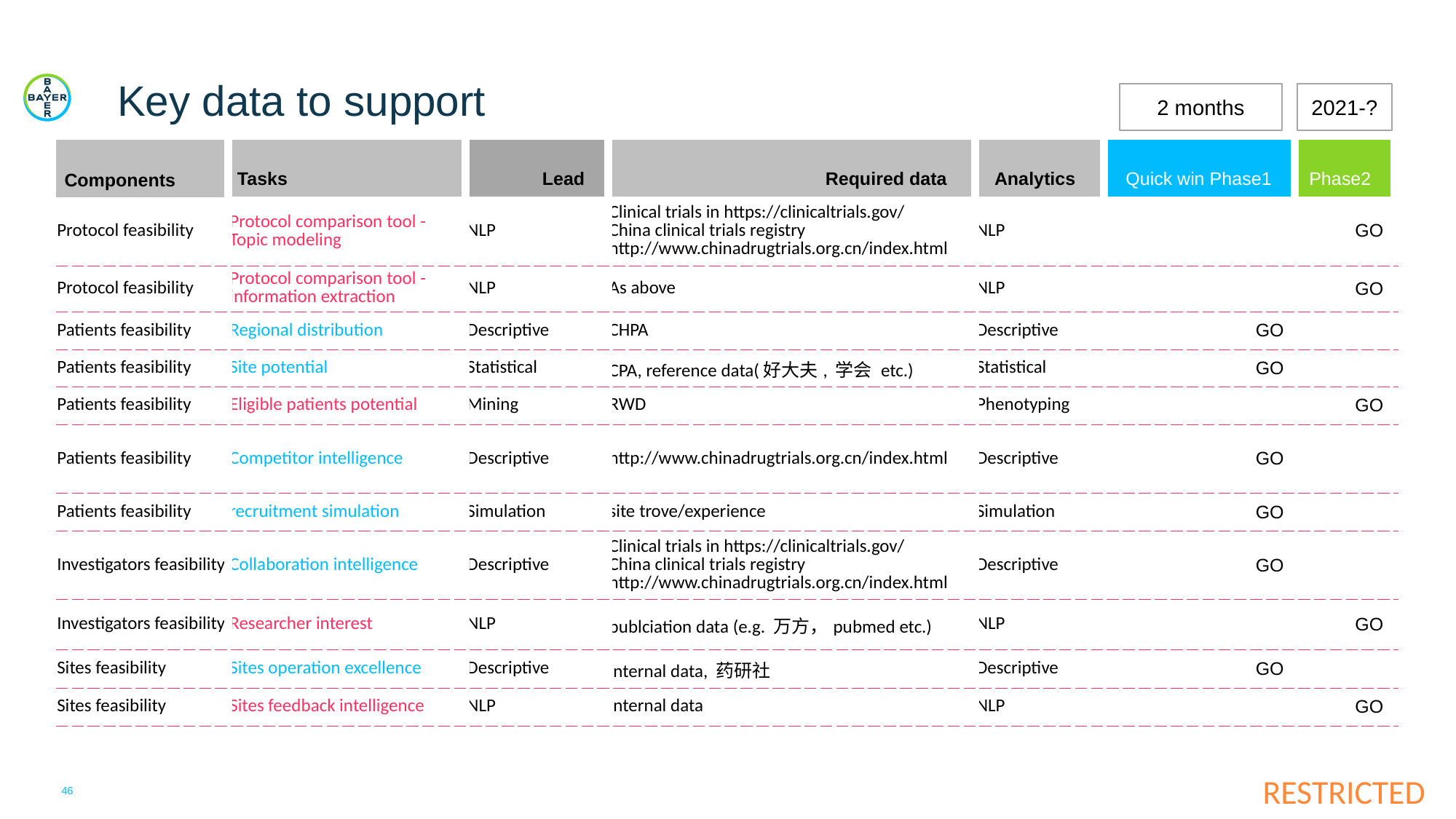

# Key data to support
2021-?
2 months
| Components | Tasks | Lead | Required data | Analytics | Quick win Phase1 | Phase2 |
| --- | --- | --- | --- | --- | --- | --- |
| Protocol feasibility | Protocol comparison tool - Topic modeling | NLP | Clinical trials in https://clinicaltrials.gov/ China clinical trials registry http://www.chinadrugtrials.org.cn/index.html | NLP |  | GO |
| Protocol feasibility | Protocol comparison tool - information extraction | NLP | As above | NLP |  | GO |
| Patients feasibility | Regional distribution | Descriptive | CHPA | Descriptive | GO |  |
| Patients feasibility | Site potential | Statistical | CPA, reference data(好大夫, 学会 etc.) | Statistical | GO |  |
| Patients feasibility | Eligible patients potential | Mining | RWD | Phenotyping |  | GO |
| Patients feasibility | Competitor intelligence | Descriptive | http://www.chinadrugtrials.org.cn/index.html | Descriptive | GO |  |
| Patients feasibility | recruitment simulation | Simulation | site trove/experience | Simulation | GO |  |
| Investigators feasibility | Collaboration intelligence | Descriptive | Clinical trials in https://clinicaltrials.gov/ China clinical trials registry http://www.chinadrugtrials.org.cn/index.html | Descriptive | GO |  |
| Investigators feasibility | Researcher interest | NLP | publciation data (e.g. 万方，pubmed etc.) | NLP |  | GO |
| Sites feasibility | Sites operation excellence | Descriptive | internal data, 药研社 | Descriptive | GO |  |
| Sites feasibility | Sites feedback intelligence | NLP | internal data | NLP |  | GO |
46